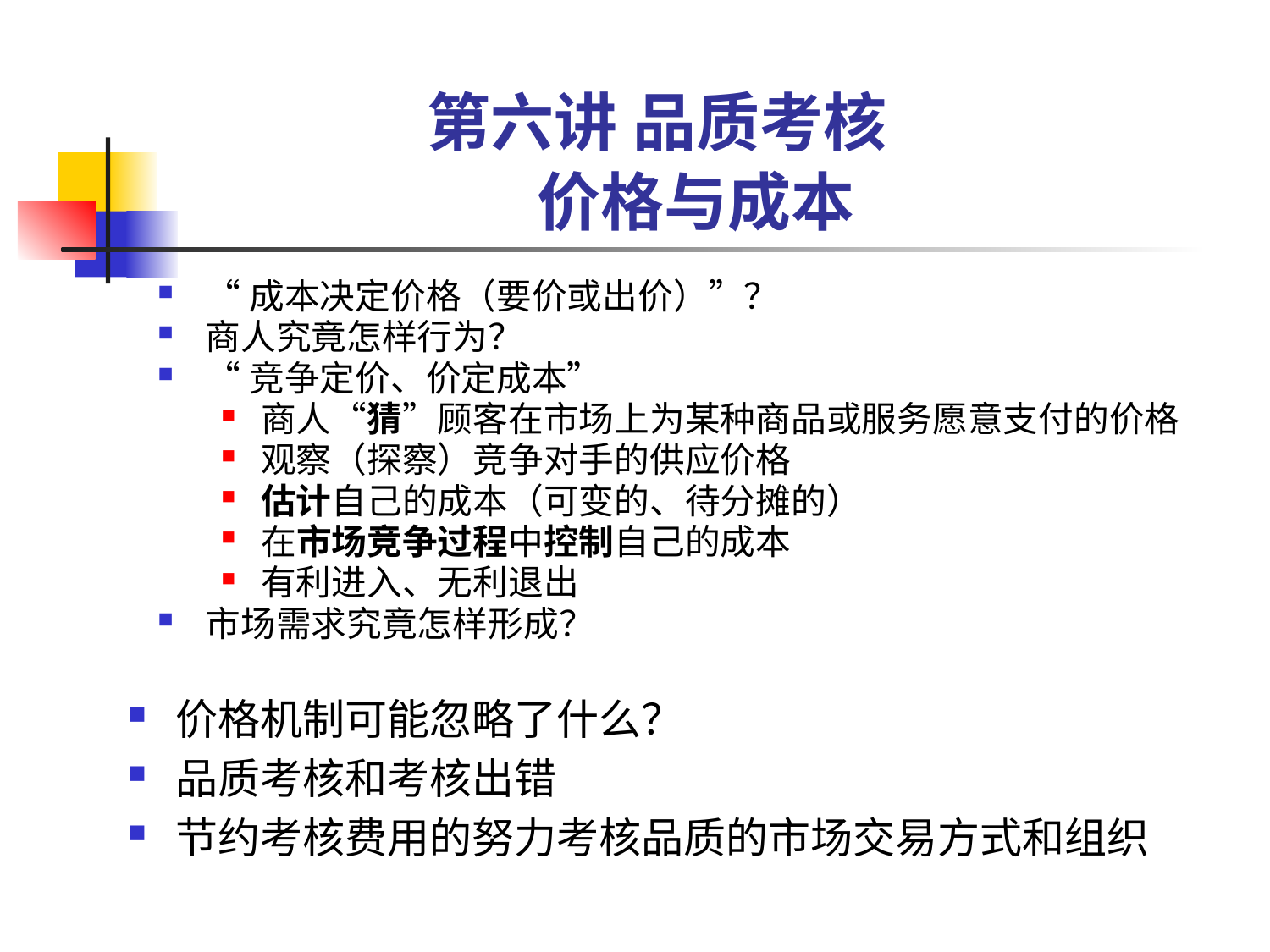

第六讲 品质考核
# 价格与成本
“成本决定价格（要价或出价）”？
商人究竟怎样行为？
“竞争定价、价定成本”
商人“猜”顾客在市场上为某种商品或服务愿意支付的价格
观察（探察）竞争对手的供应价格
估计自己的成本（可变的、待分摊的）
在市场竞争过程中控制自己的成本
有利进入、无利退出
市场需求究竟怎样形成？

价格机制可能忽略了什么？
品质考核和考核出错
节约考核费用的努力考核品质的市场交易方式和组织